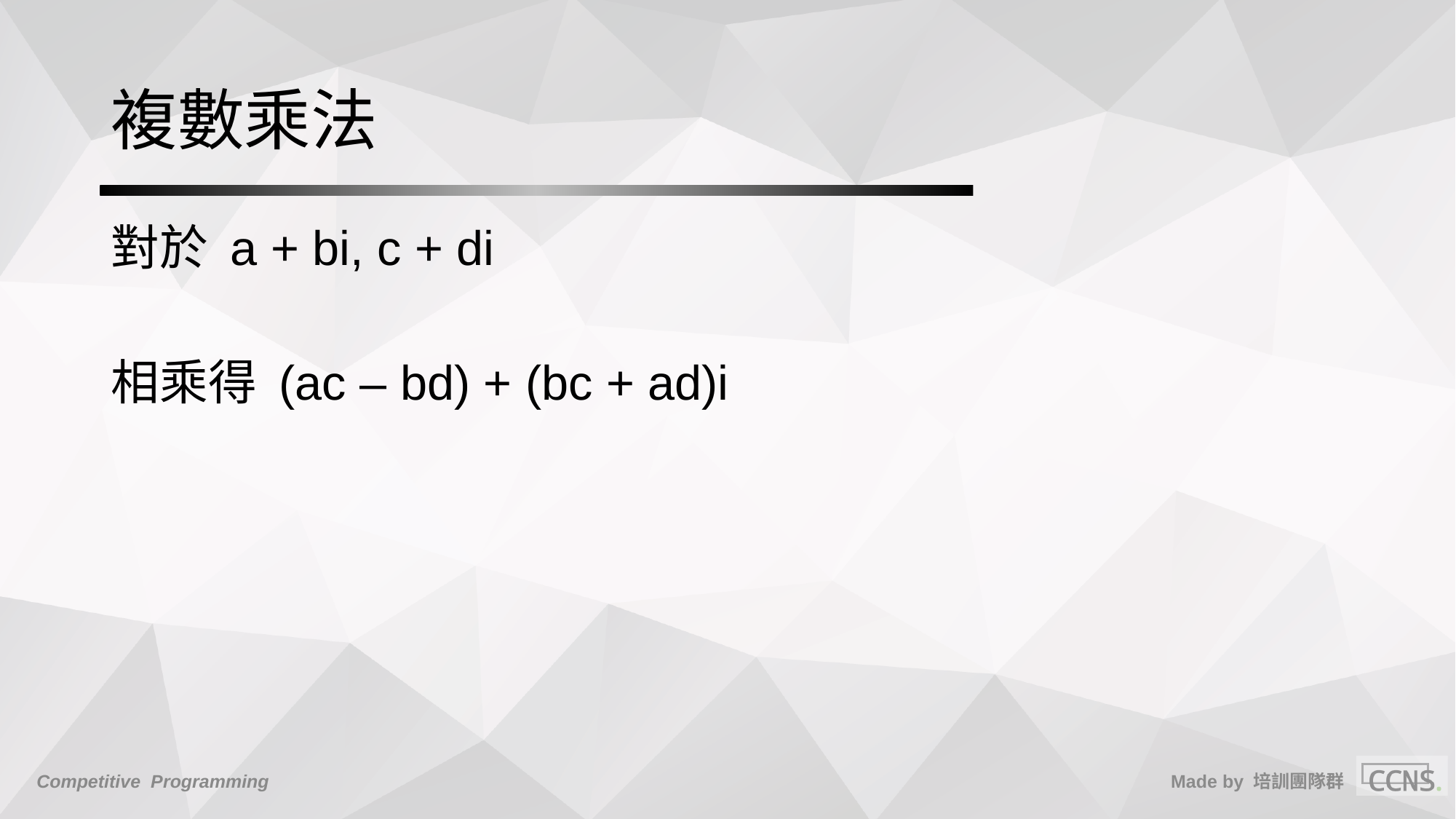

# 複數乘法
對於 a + bi, c + di

相乘得 (ac – bd) + (bc + ad)i